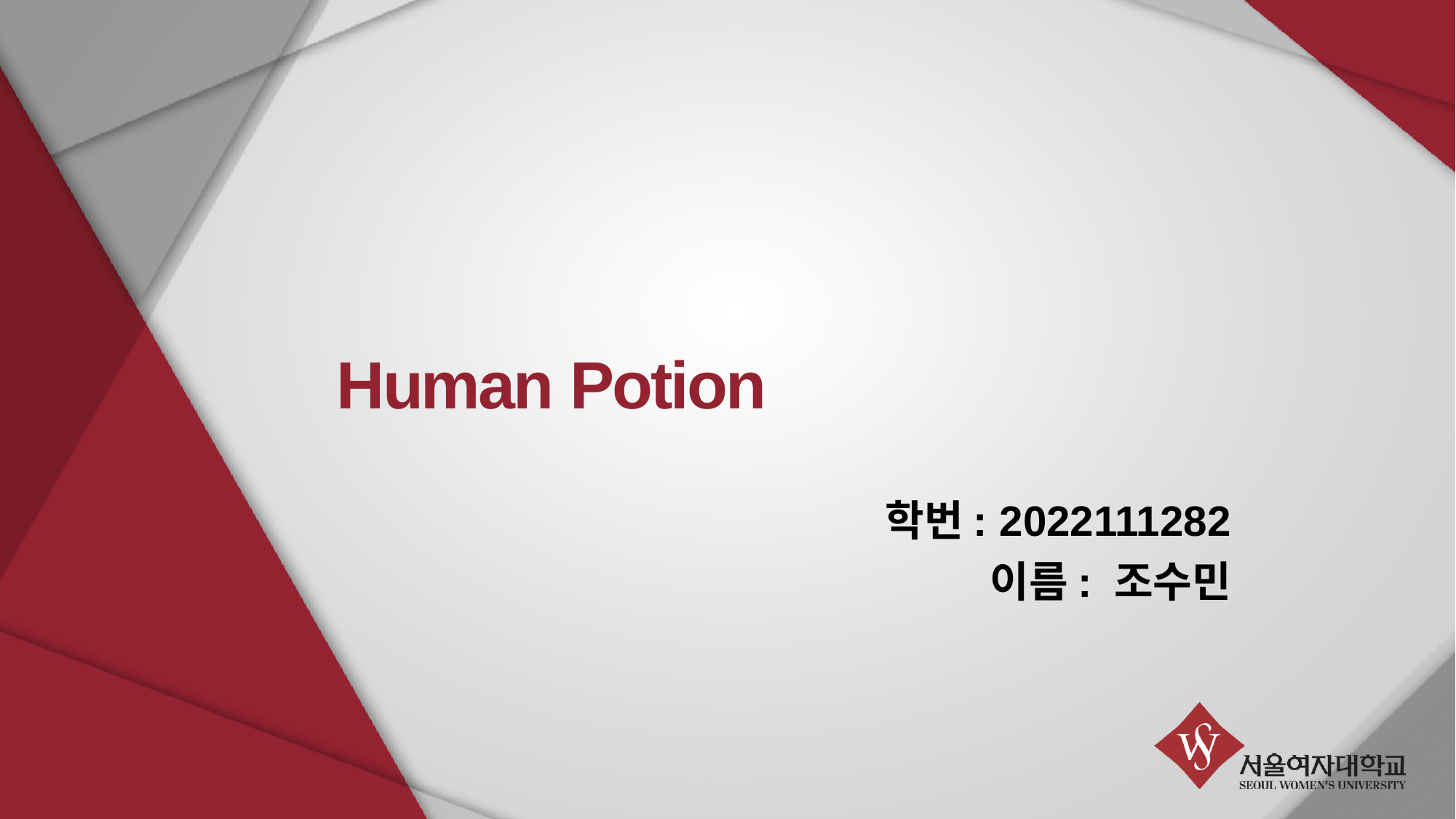

# Human Potion
학번: 2022111282
이름: 조수민